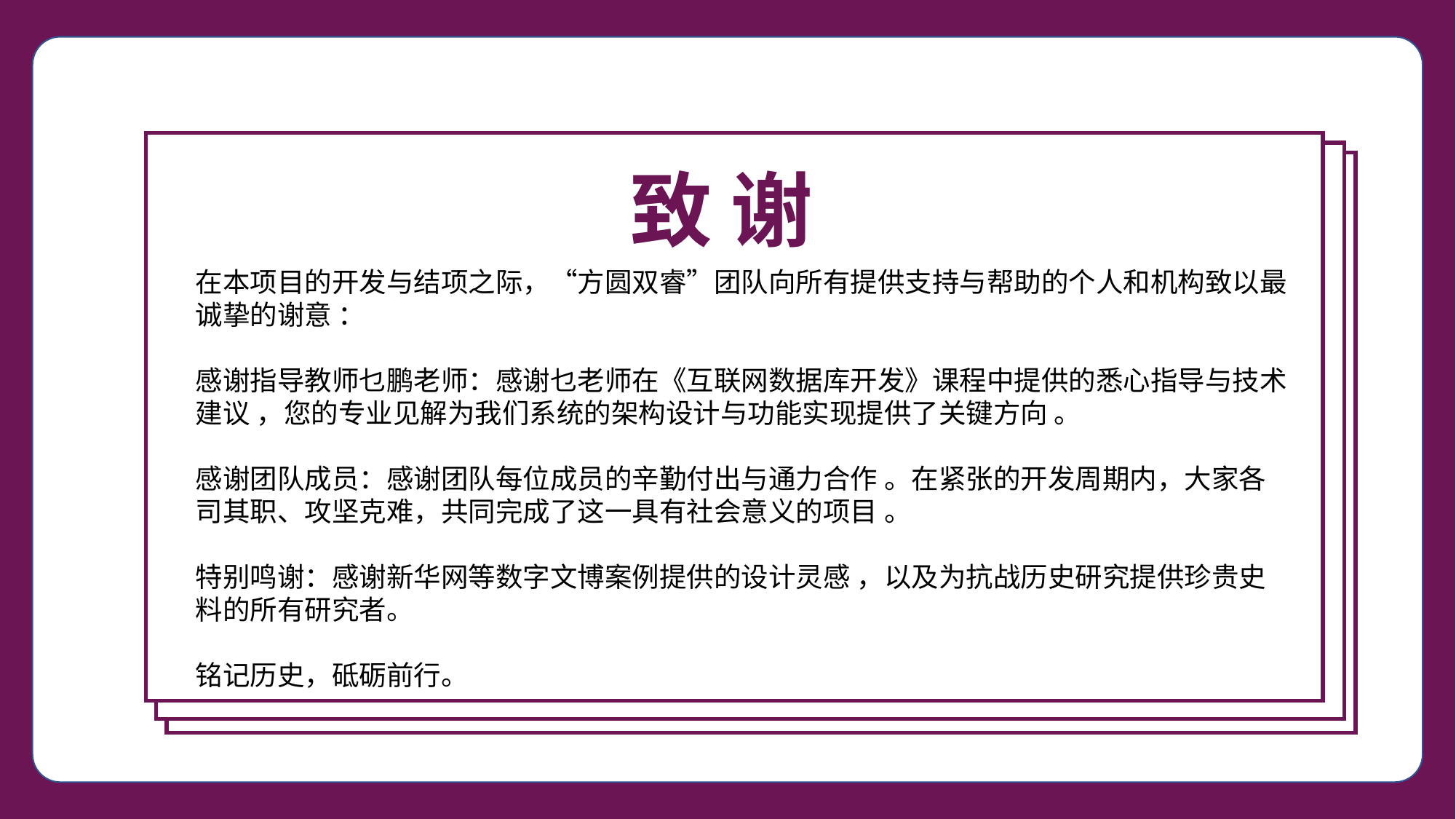

致 谢
在本项目的开发与结项之际，“方圆双睿”团队向所有提供支持与帮助的个人和机构致以最诚挚的谢意 ：

感谢指导教师乜鹏老师：感谢乜老师在《互联网数据库开发》课程中提供的悉心指导与技术建议 ，您的专业见解为我们系统的架构设计与功能实现提供了关键方向 。

感谢团队成员：感谢团队每位成员的辛勤付出与通力合作 。在紧张的开发周期内，大家各司其职、攻坚克难，共同完成了这一具有社会意义的项目 。

特别鸣谢：感谢新华网等数字文博案例提供的设计灵感 ，以及为抗战历史研究提供珍贵史料的所有研究者。

铭记历史，砥砺前行。